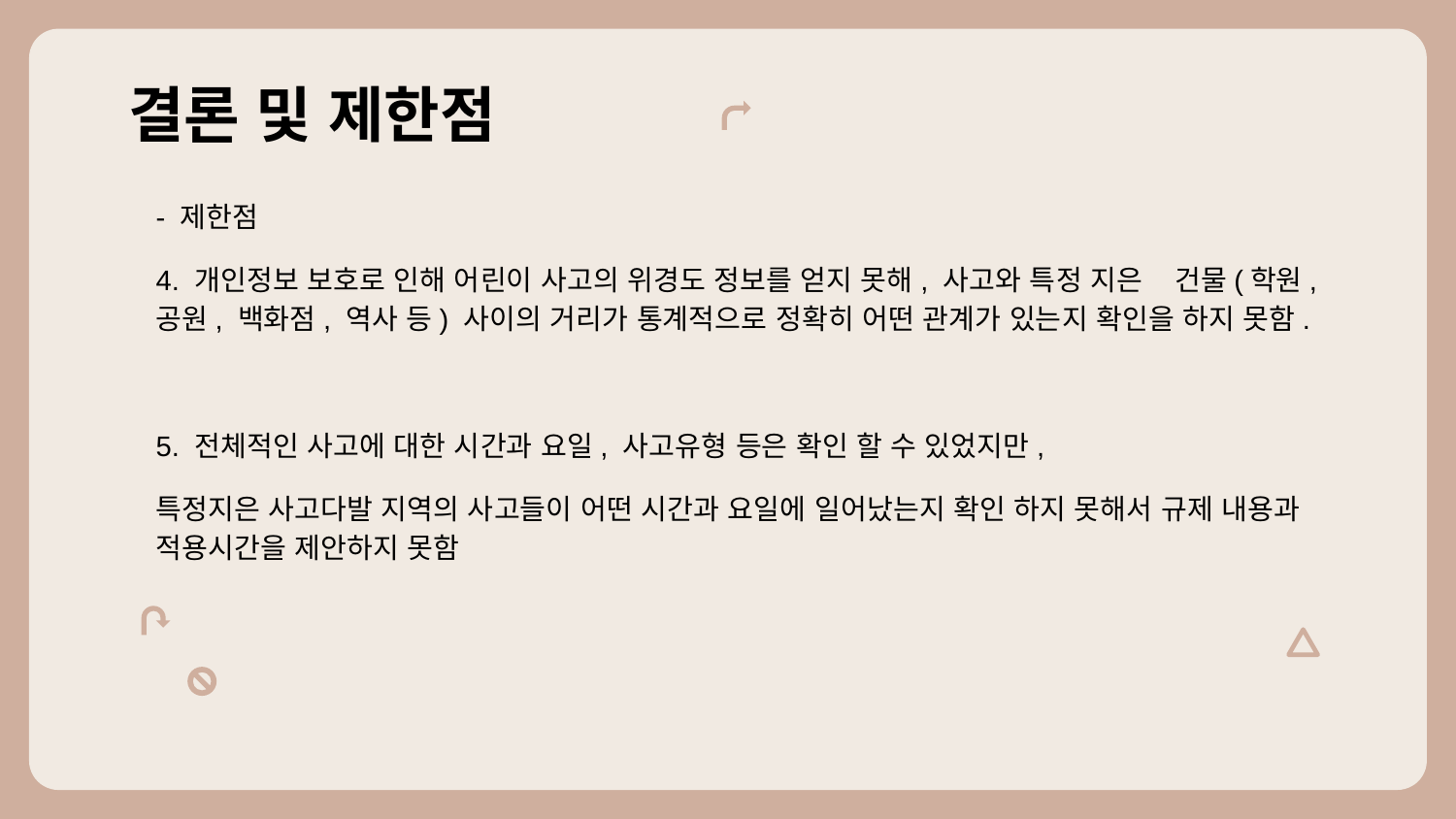

# 결론 및 제한점

- 제한점
4. 개인정보 보호로 인해 어린이 사고의 위경도 정보를 얻지 못해, 사고와 특정 지은    건물(학원, 공원, 백화점, 역사 등) 사이의 거리가 통계적으로 정확히 어떤 관계가 있는지 확인을 하지 못함.

5. 전체적인 사고에 대한 시간과 요일, 사고유형 등은 확인 할 수 있었지만,
특정지은 사고다발 지역의 사고들이 어떤 시간과 요일에 일어났는지 확인 하지 못해서 규제 내용과 적용시간을 제안하지 못함